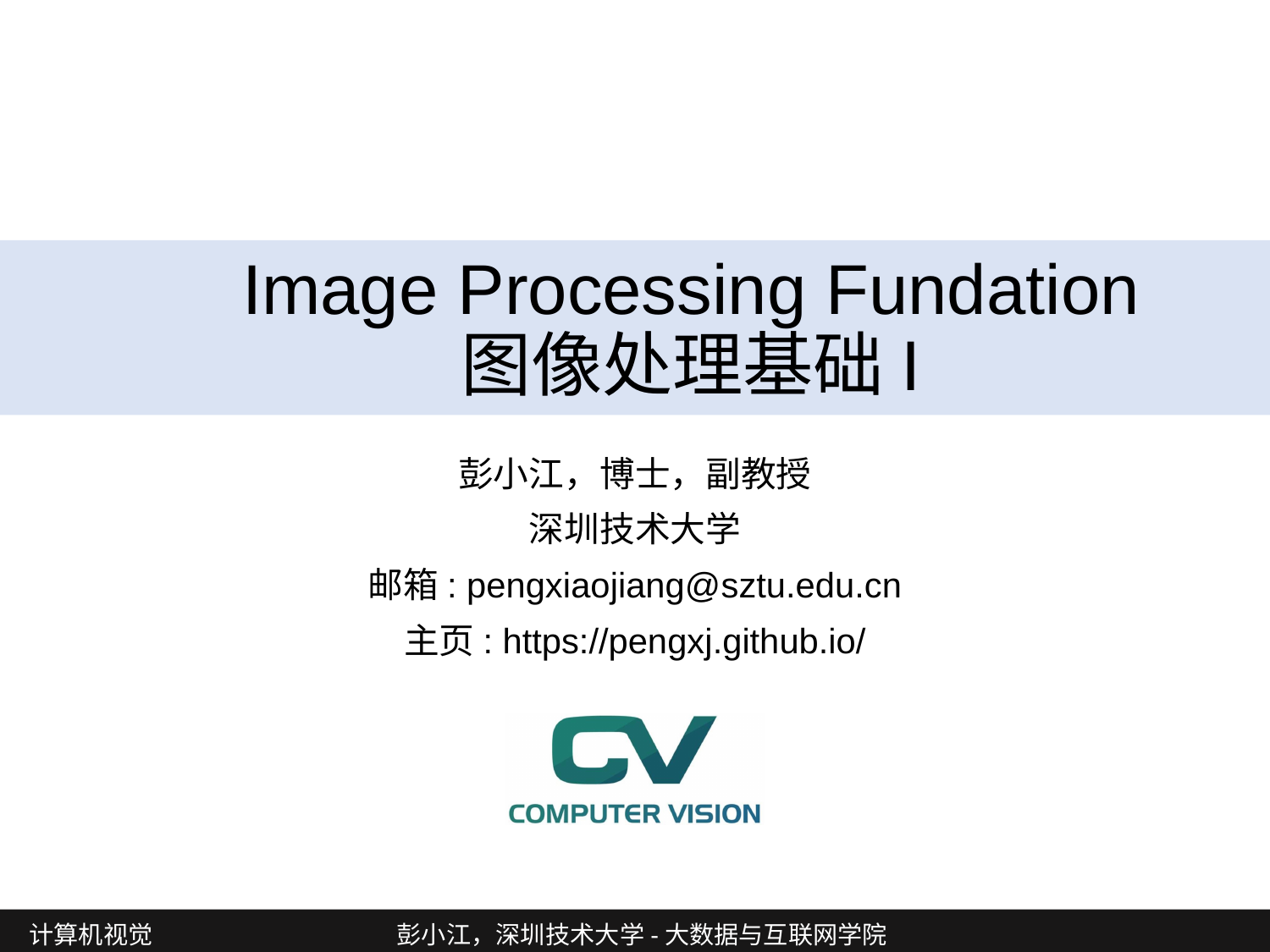

# Image Processing Fundation 图像处理基础I
彭小江，博士，副教授
深圳技术大学
邮箱: pengxiaojiang@sztu.edu.cn
主页: https://pengxj.github.io/